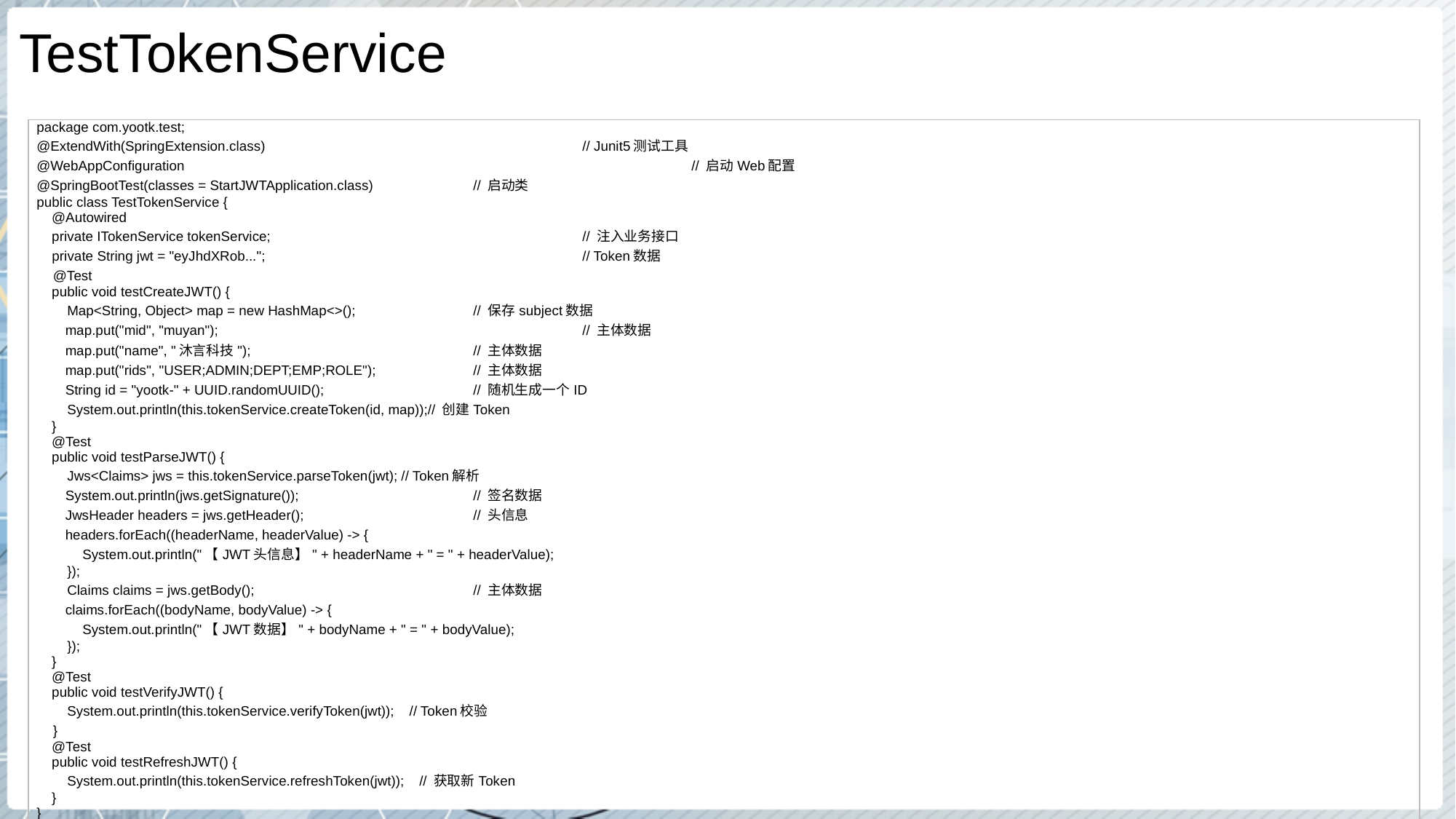

# TestTokenService
| package com.yootk.test; @ExtendWith(SpringExtension.class) // Junit5测试工具 @WebAppConfiguration // 启动Web配置 @SpringBootTest(classes = StartJWTApplication.class) // 启动类 public class TestTokenService { @Autowired private ITokenService tokenService; // 注入业务接口 private String jwt = "eyJhdXRob..."; // Token数据 @Test public void testCreateJWT() { Map<String, Object> map = new HashMap<>(); // 保存subject数据 map.put("mid", "muyan"); // 主体数据 map.put("name", "沐言科技"); // 主体数据 map.put("rids", "USER;ADMIN;DEPT;EMP;ROLE"); // 主体数据 String id = "yootk-" + UUID.randomUUID(); // 随机生成一个ID System.out.println(this.tokenService.createToken(id, map));// 创建Token } @Test public void testParseJWT() { Jws<Claims> jws = this.tokenService.parseToken(jwt); // Token解析 System.out.println(jws.getSignature()); // 签名数据 JwsHeader headers = jws.getHeader(); // 头信息 headers.forEach((headerName, headerValue) -> { System.out.println("【JWT头信息】" + headerName + " = " + headerValue); }); Claims claims = jws.getBody(); // 主体数据 claims.forEach((bodyName, bodyValue) -> { System.out.println("【JWT数据】" + bodyName + " = " + bodyValue); }); } @Test public void testVerifyJWT() { System.out.println(this.tokenService.verifyToken(jwt)); // Token校验 } @Test public void testRefreshJWT() { System.out.println(this.tokenService.refreshToken(jwt)); // 获取新Token } } |
| --- |